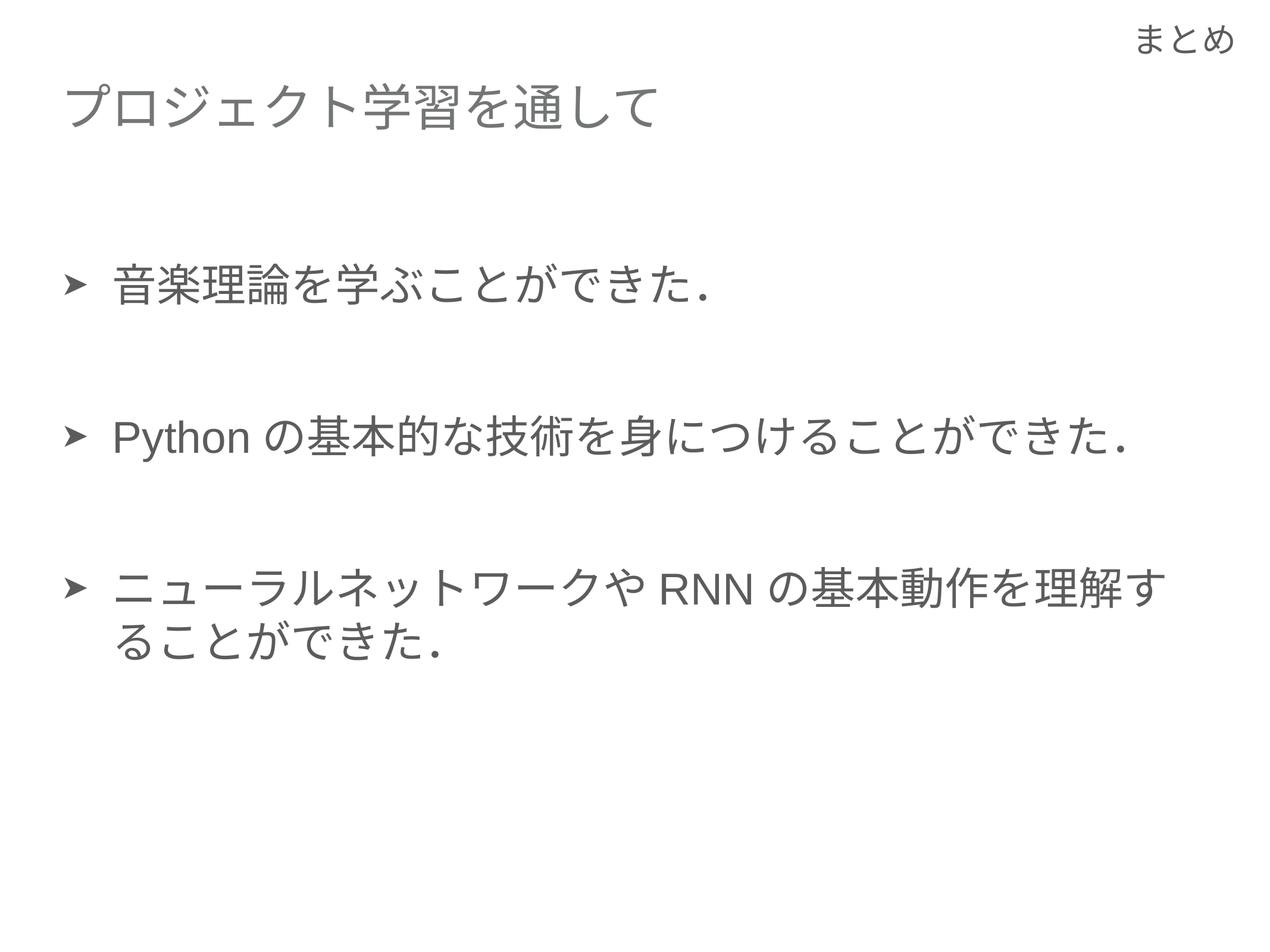

まとめ
# プロジェクト学習を通して

音楽理論を学ぶことができた．

Pythonの基本的な技術を身につけることができた．

ニューラルネットワークやRNNの基本動作を理解することができた．